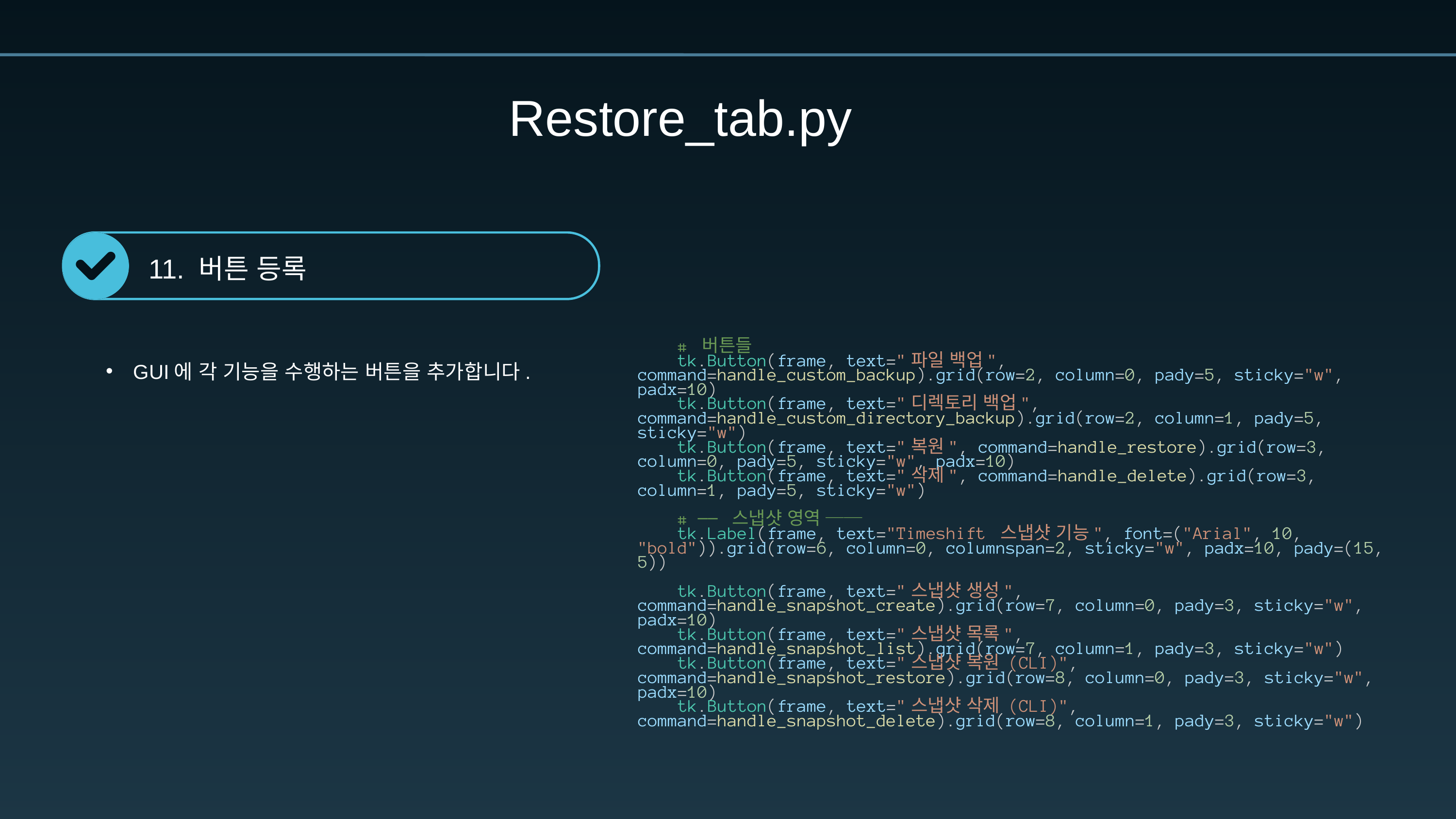

Restore_tab.py

11. 버튼 등록
    # 버튼들
    tk.Button(frame, text="파일 백업", command=handle_custom_backup).grid(row=2, column=0, pady=5, sticky="w", padx=10)
    tk.Button(frame, text="디렉토리 백업", command=handle_custom_directory_backup).grid(row=2, column=1, pady=5, sticky="w")
    tk.Button(frame, text="복원", command=handle_restore).grid(row=3, column=0, pady=5, sticky="w", padx=10)
    tk.Button(frame, text="삭제", command=handle_delete).grid(row=3, column=1, pady=5, sticky="w")
    # ── 스냅샷 영역 ──
    tk.Label(frame, text="Timeshift 스냅샷 기능", font=("Arial", 10, "bold")).grid(row=6, column=0, columnspan=2, sticky="w", padx=10, pady=(15, 5))
    tk.Button(frame, text="스냅샷 생성", command=handle_snapshot_create).grid(row=7, column=0, pady=3, sticky="w", padx=10)
    tk.Button(frame, text="스냅샷 목록", command=handle_snapshot_list).grid(row=7, column=1, pady=3, sticky="w")
    tk.Button(frame, text="스냅샷 복원 (CLI)", command=handle_snapshot_restore).grid(row=8, column=0, pady=3, sticky="w", padx=10)
    tk.Button(frame, text="스냅샷 삭제 (CLI)", command=handle_snapshot_delete).grid(row=8, column=1, pady=3, sticky="w")
GUI에 각 기능을 수행하는 버튼을 추가합니다.